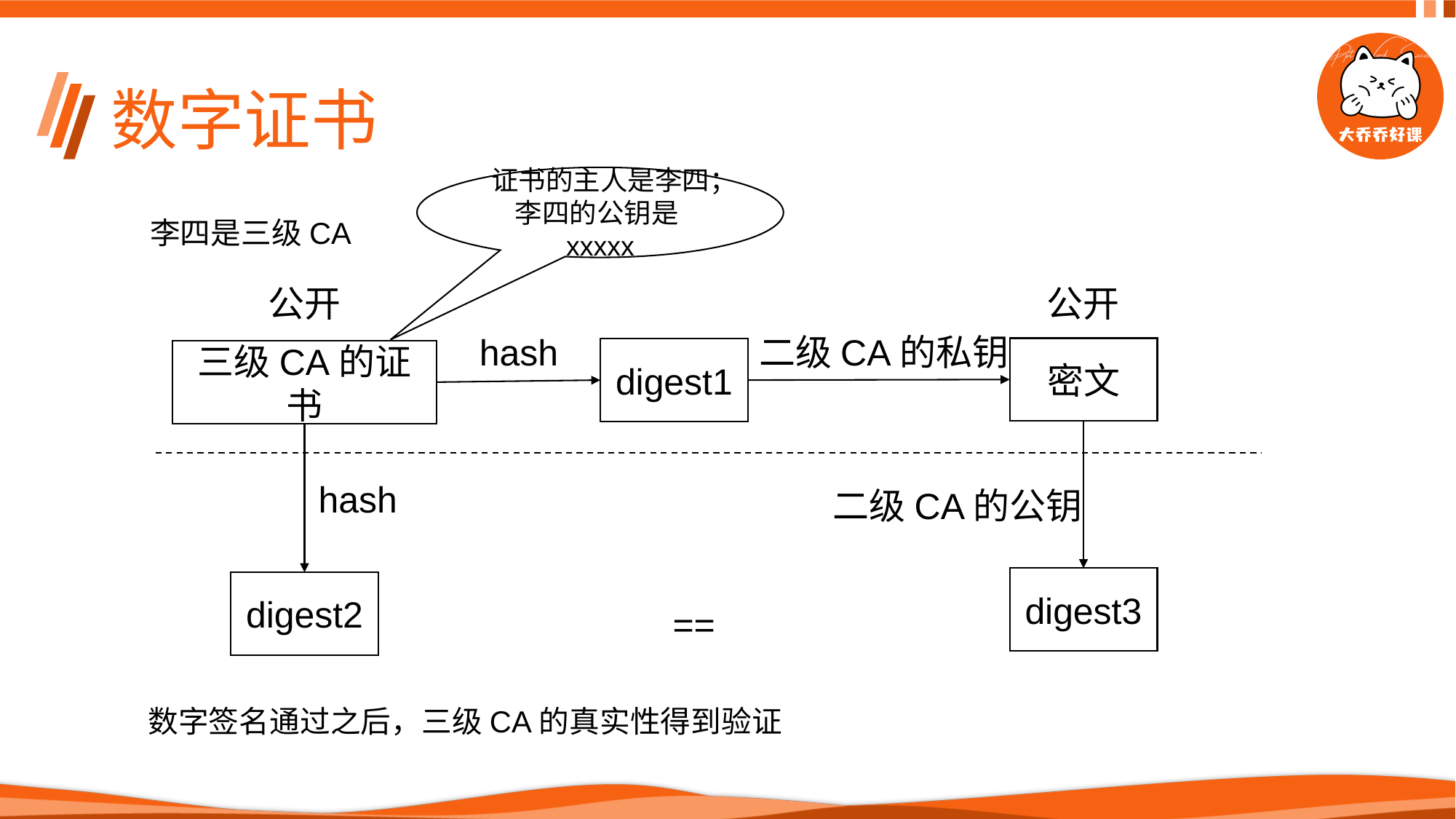

# 数字证书
证书的主人是李四；
李四的公钥是xxxxx
李四是三级CA
公开
公开
hash
二级CA的私钥
密文
digest1
三级CA的证书
hash
二级CA的公钥
digest3
digest2
==

数字签名通过之后，三级CA的真实性得到验证